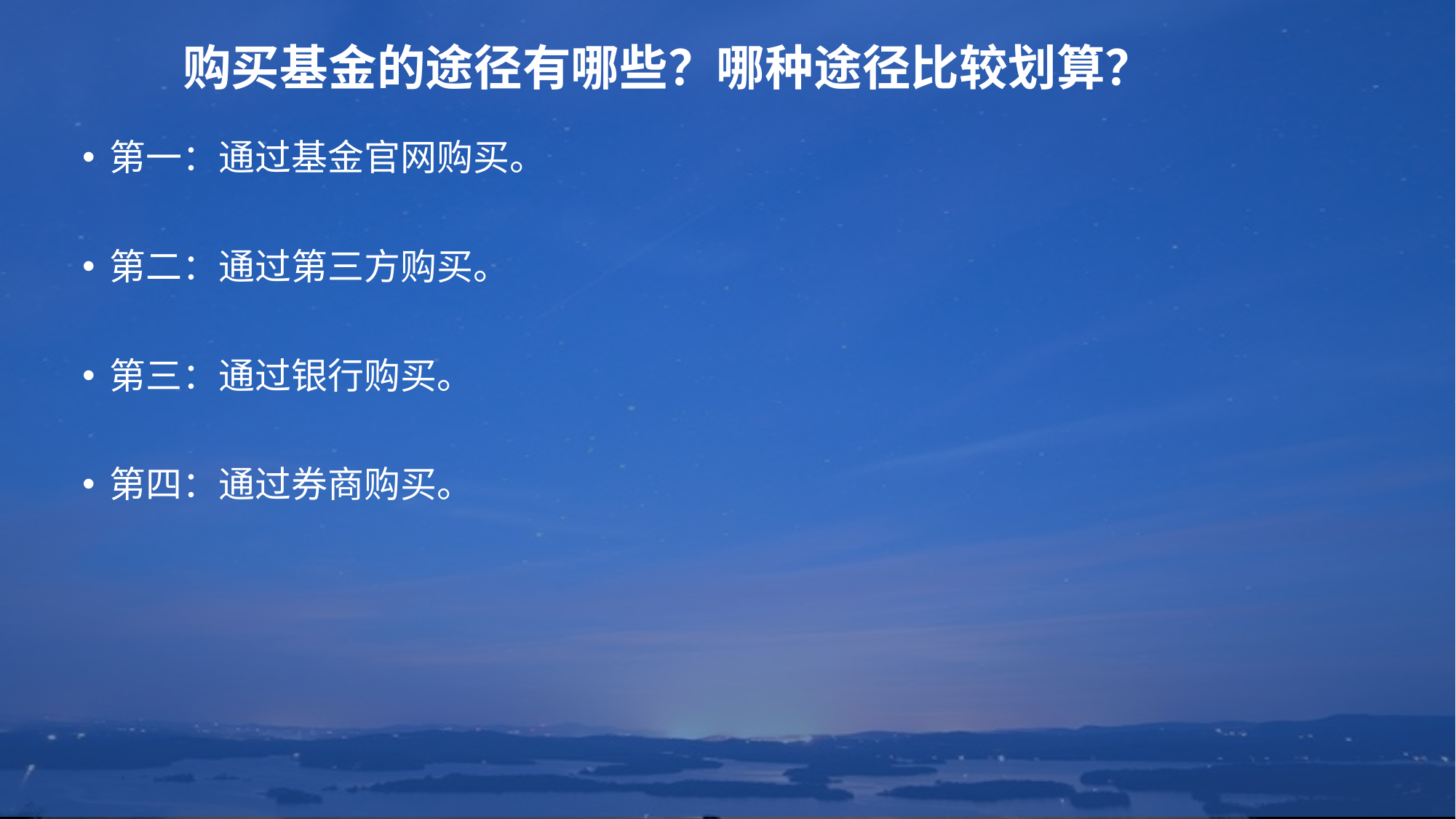

# 购买基金的途径有哪些？哪种途径比较划算？
第一：通过基金官网购买。

第二：通过第三方购买。

第三：通过银行购买。

第四：通过券商购买。